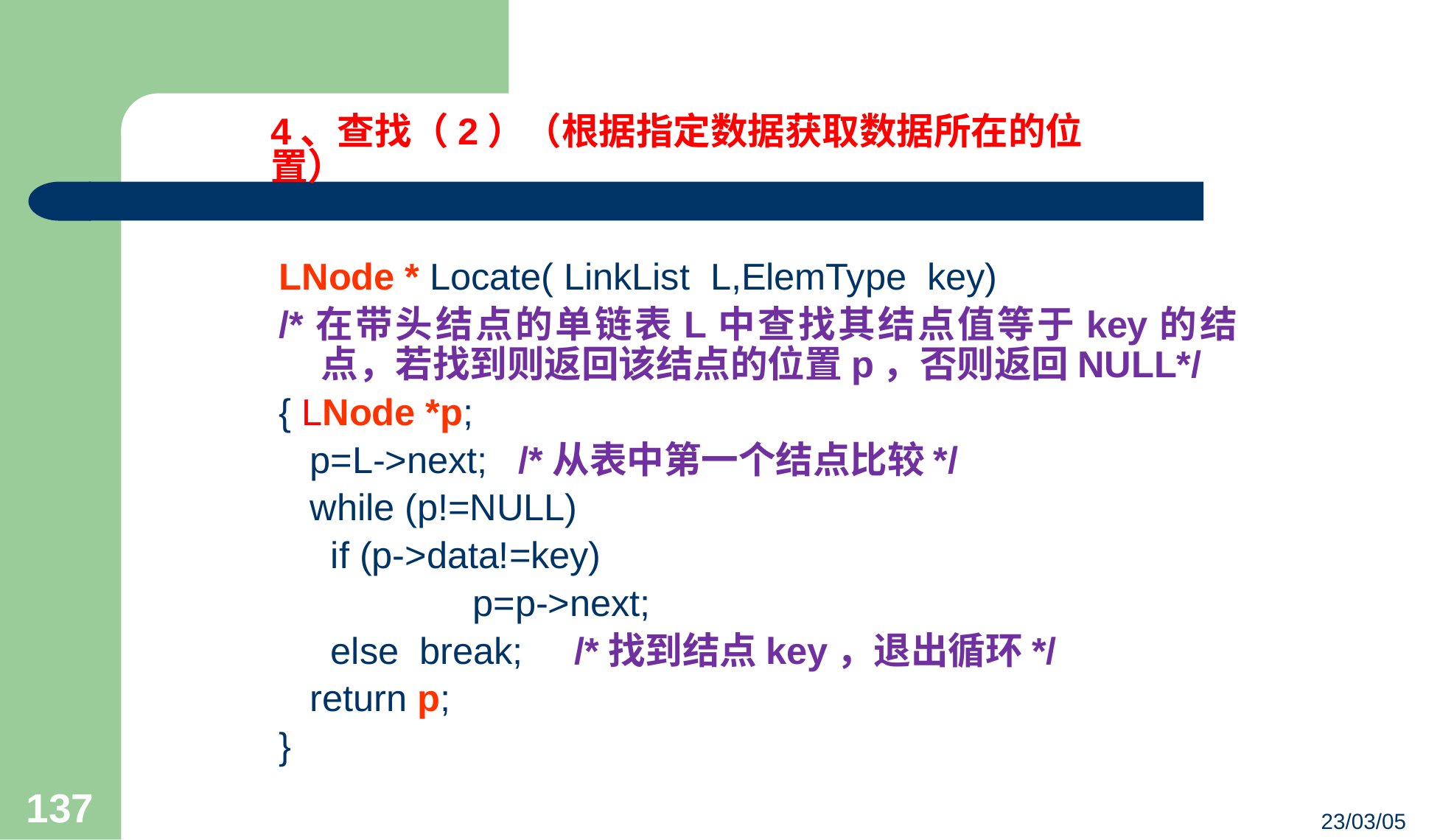

4、查找（2）（根据指定数据获取数据所在的位置）
LNode * Locate( LinkList  L,ElemType  key)
/*在带头结点的单链表L中查找其结点值等于key的结点，若找到则返回该结点的位置p，否则返回NULL*/
{ LNode *p;
   p=L->next;   /*从表中第一个结点比较*/
   while (p!=NULL)
     if (p->data!=key)
     	    p=p->next;
     else  break;     /*找到结点key，退出循环*/
   return p;
}
137
23/03/05